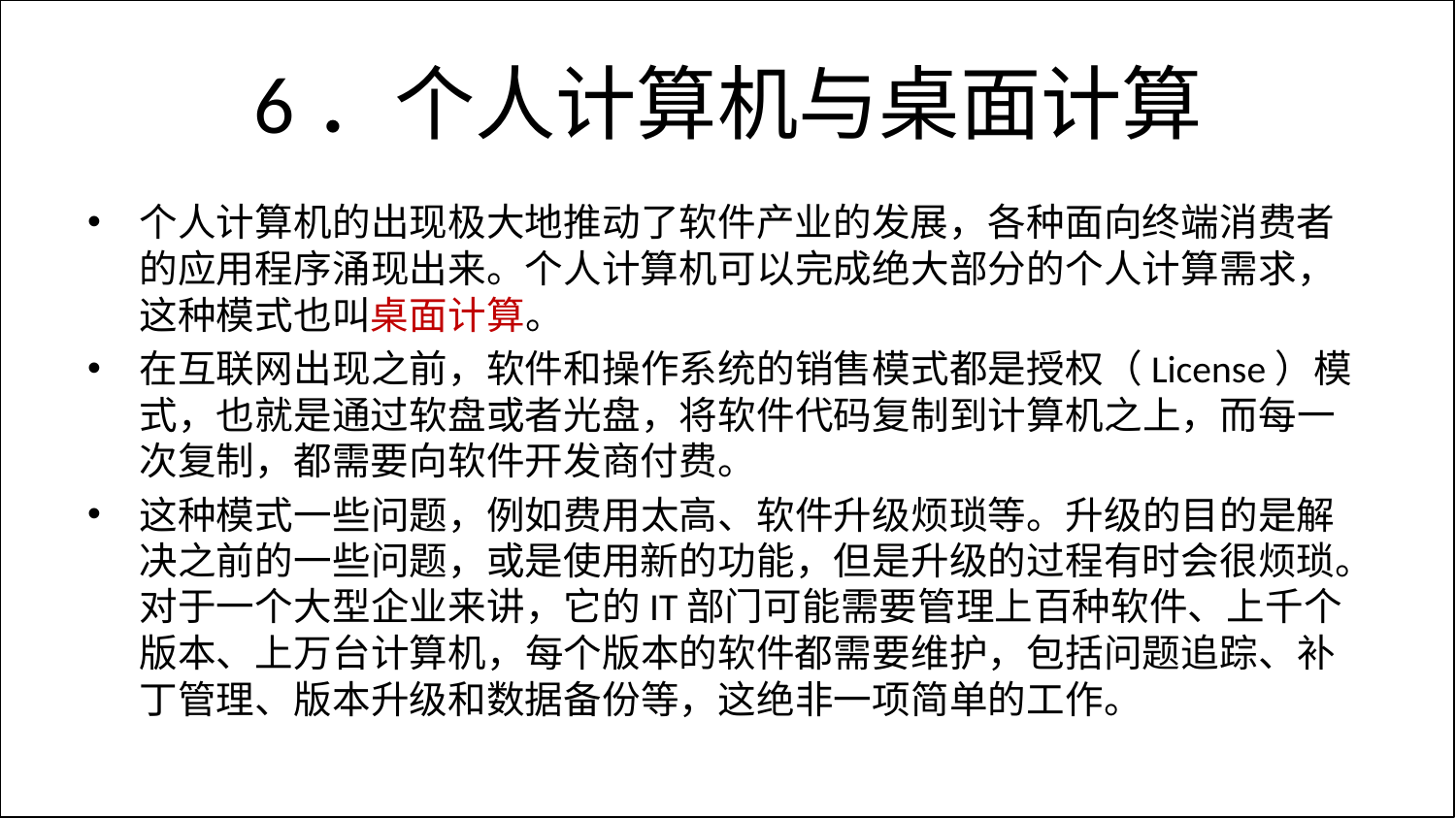

# 6．个人计算机与桌面计算
个人计算机的出现极大地推动了软件产业的发展，各种面向终端消费者的应用程序涌现出来。个人计算机可以完成绝大部分的个人计算需求，这种模式也叫桌面计算。
在互联网出现之前，软件和操作系统的销售模式都是授权（License）模式，也就是通过软盘或者光盘，将软件代码复制到计算机之上，而每一次复制，都需要向软件开发商付费。
这种模式一些问题，例如费用太高、软件升级烦琐等。升级的目的是解决之前的一些问题，或是使用新的功能，但是升级的过程有时会很烦琐。对于一个大型企业来讲，它的IT部门可能需要管理上百种软件、上千个版本、上万台计算机，每个版本的软件都需要维护，包括问题追踪、补丁管理、版本升级和数据备份等，这绝非一项简单的工作。